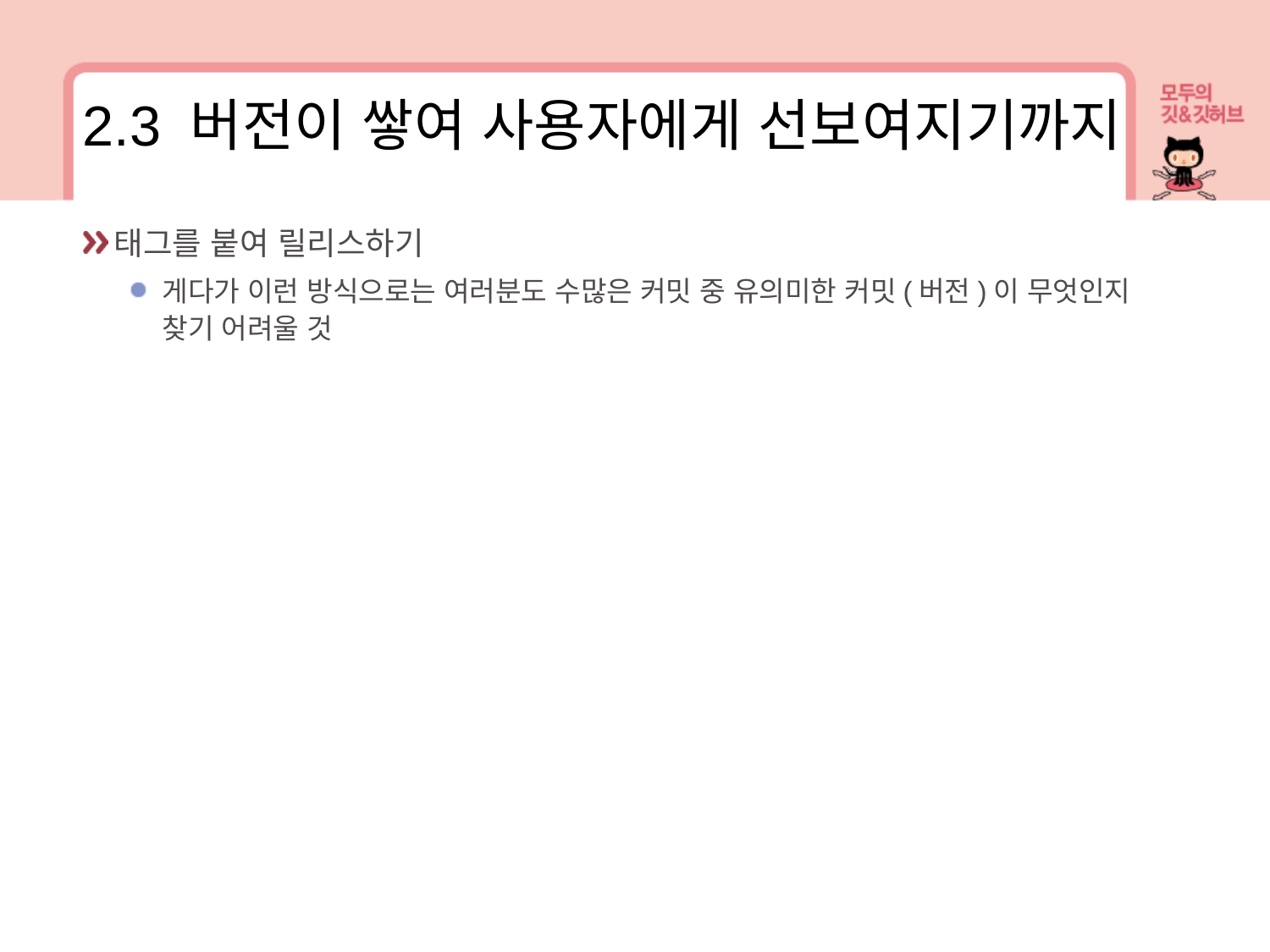

2.3 버전이 쌓여 사용자에게 선보여지기까지
태그를 붙여 릴리스하기
게다가 이런 방식으로는 여러분도 수많은 커밋 중 유의미한 커밋(버전)이 무엇인지 찾기 어려울 것